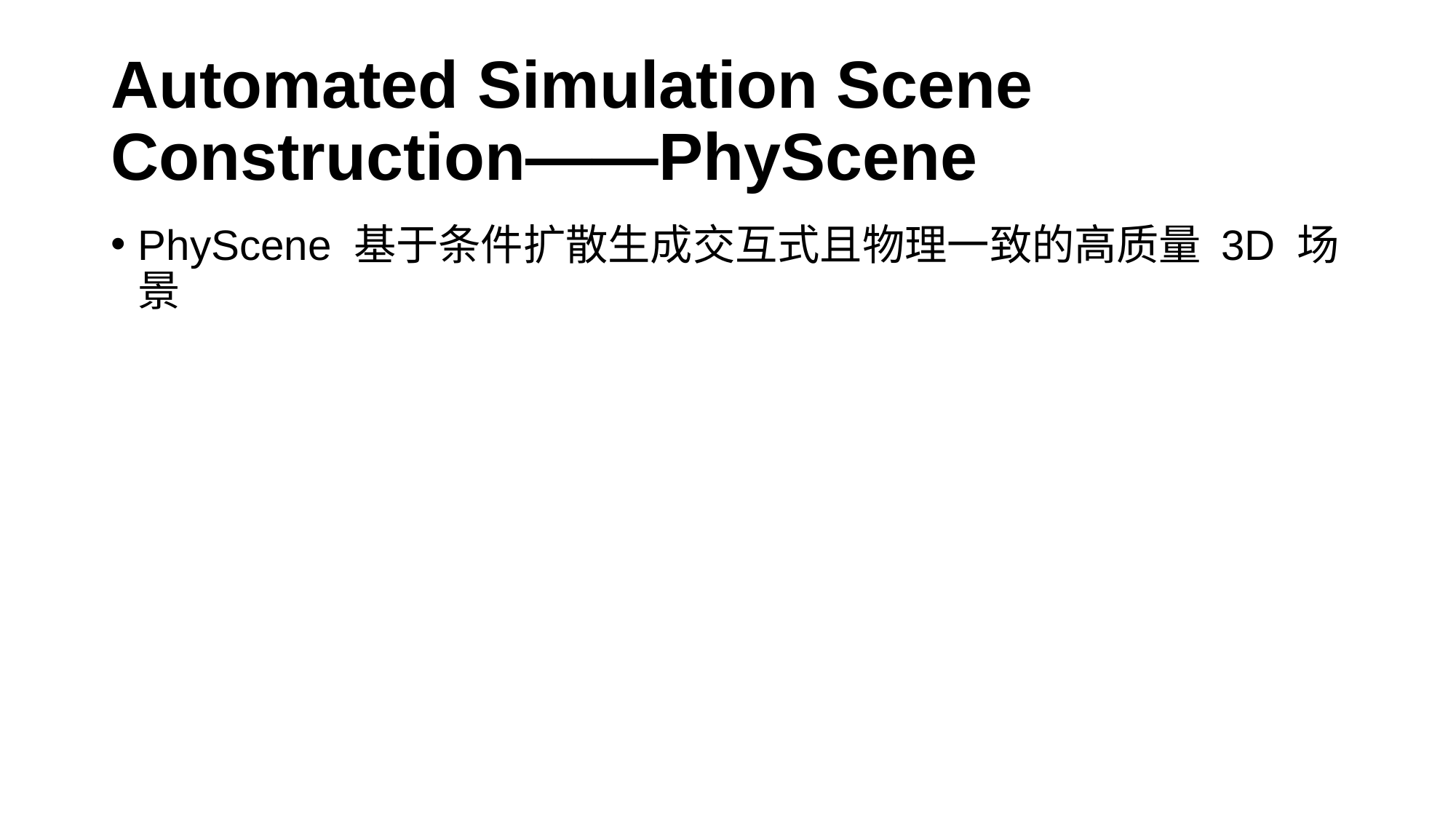

# Automated Simulation Scene Construction——PhyScene
PhyScene 基于条件扩散生成交互式且物理一致的高质量 3D 场景